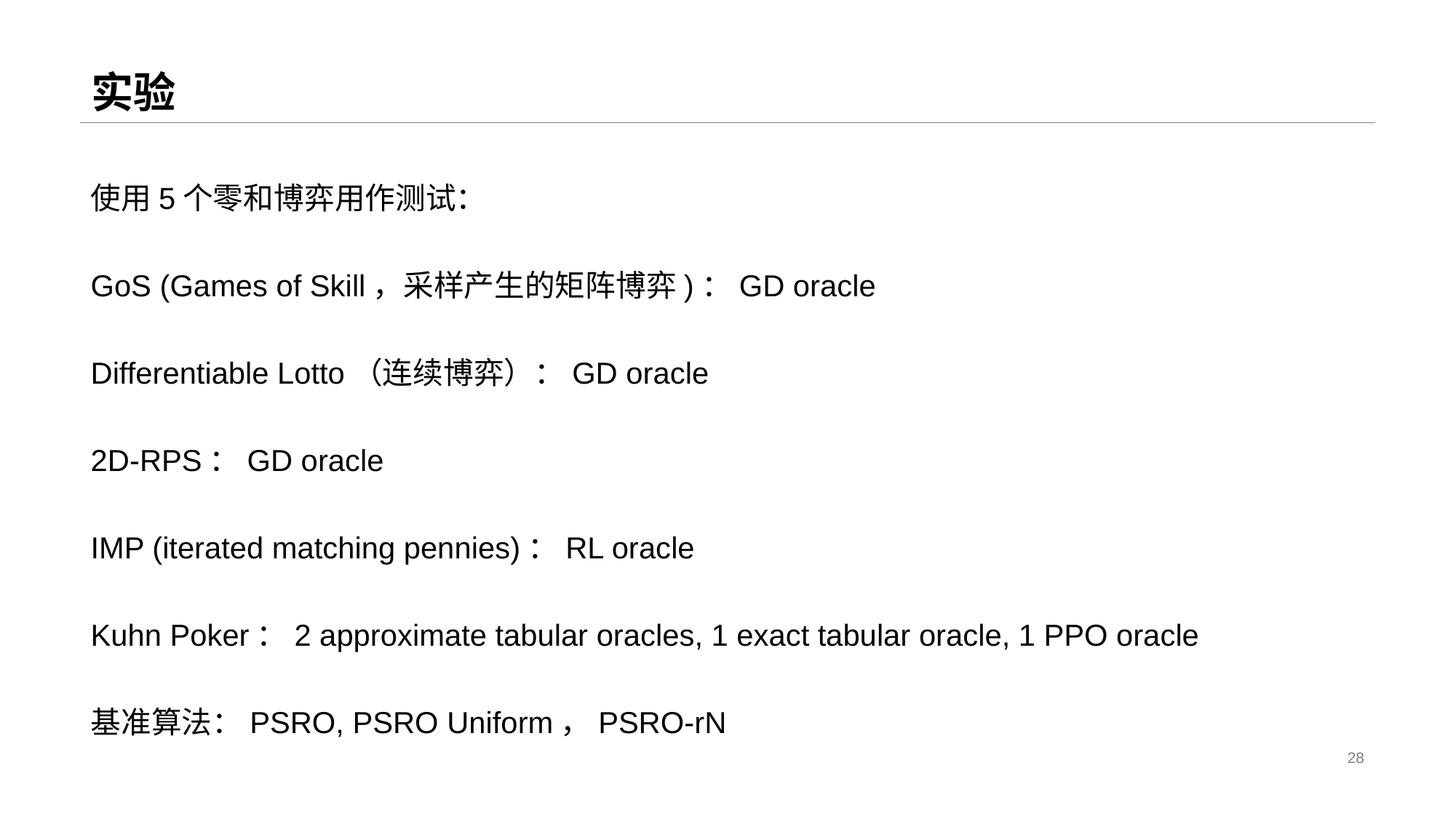

# 实验
使用5个零和博弈用作测试：

GoS (Games of Skill，采样产生的矩阵博弈)：GD oracle

Differentiable Lotto（连续博弈）：GD oracle

2D-RPS：GD oracle

IMP (iterated matching pennies)：RL oracle

Kuhn Poker：2 approximate tabular oracles, 1 exact tabular oracle, 1 PPO oracle

基准算法：PSRO, PSRO Uniform，PSRO-rN
28